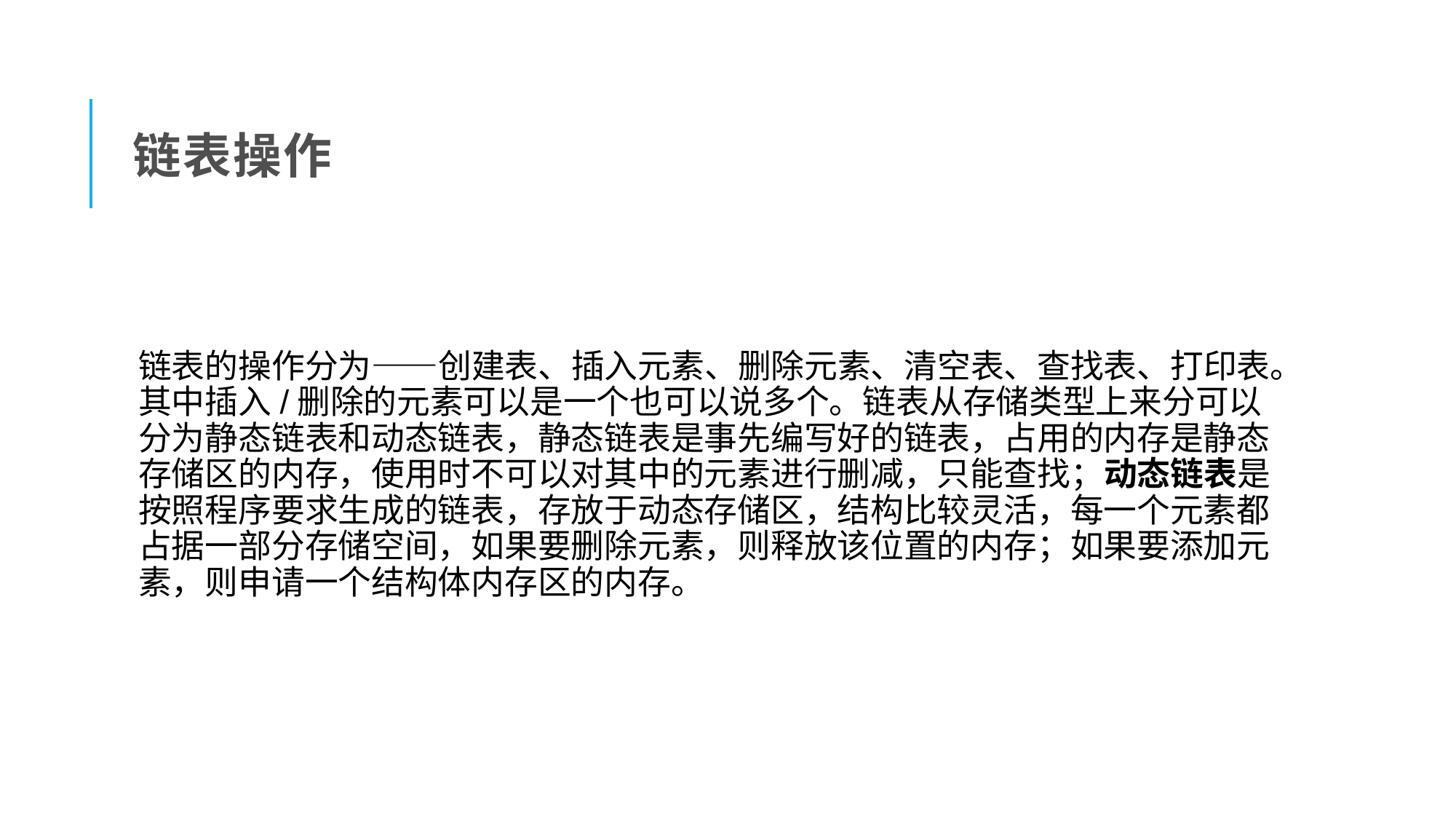

# 链表操作
链表的操作分为——创建表、插入元素、删除元素、清空表、查找表、打印表。其中插入/删除的元素可以是一个也可以说多个。链表从存储类型上来分可以分为静态链表和动态链表，静态链表是事先编写好的链表，占用的内存是静态存储区的内存，使用时不可以对其中的元素进行删减，只能查找；动态链表是按照程序要求生成的链表，存放于动态存储区，结构比较灵活，每一个元素都占据一部分存储空间，如果要删除元素，则释放该位置的内存；如果要添加元素，则申请一个结构体内存区的内存。